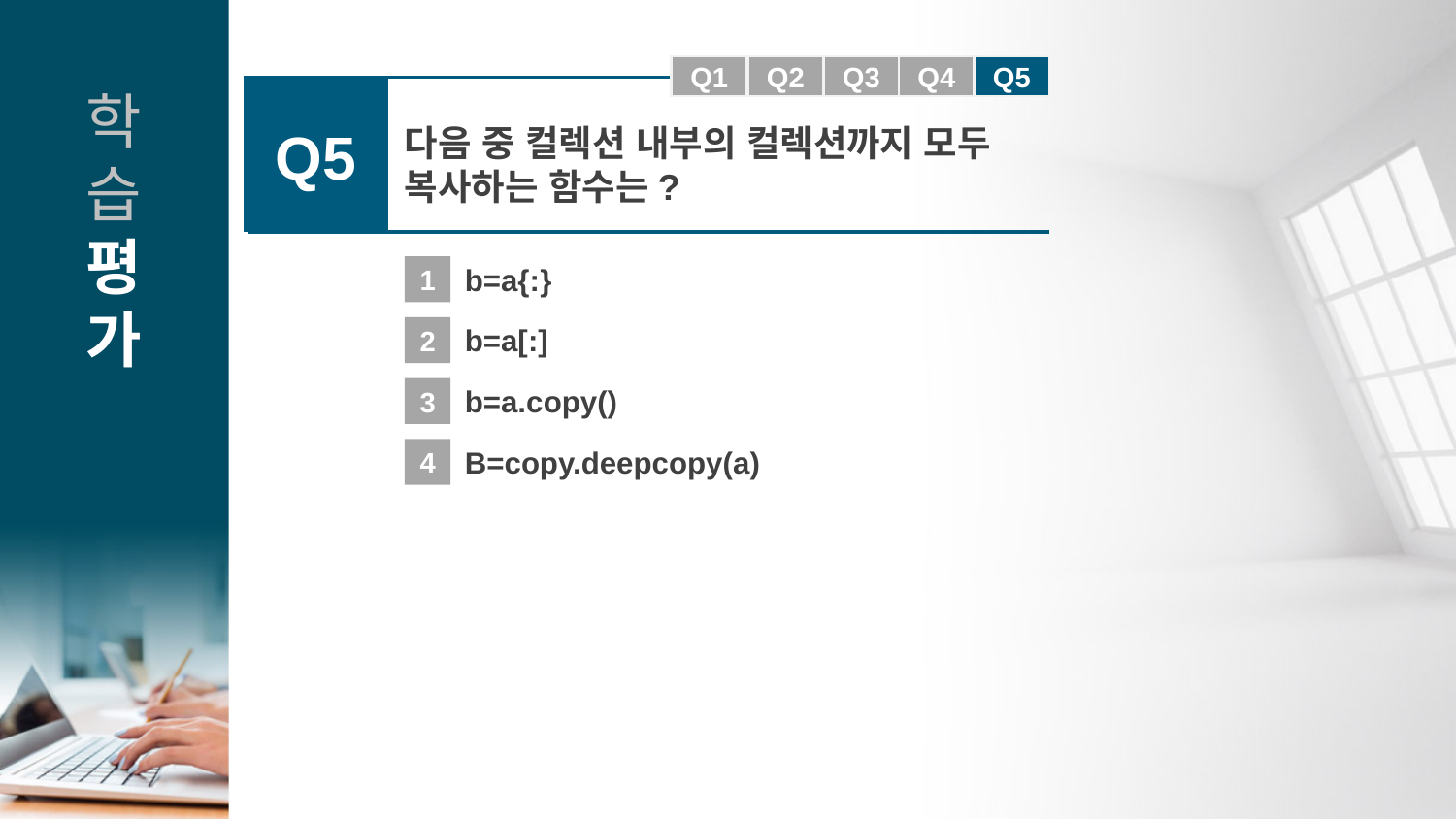

Q1
Q1
Q2
Q3
Q4
Q5
Q5
다음 중 컬렉션 내부의 컬렉션까지 모두 복사하는 함수는?
1
b=a{:}
2
b=a[:]
3
b=a.copy()
4
B=copy.deepcopy(a)